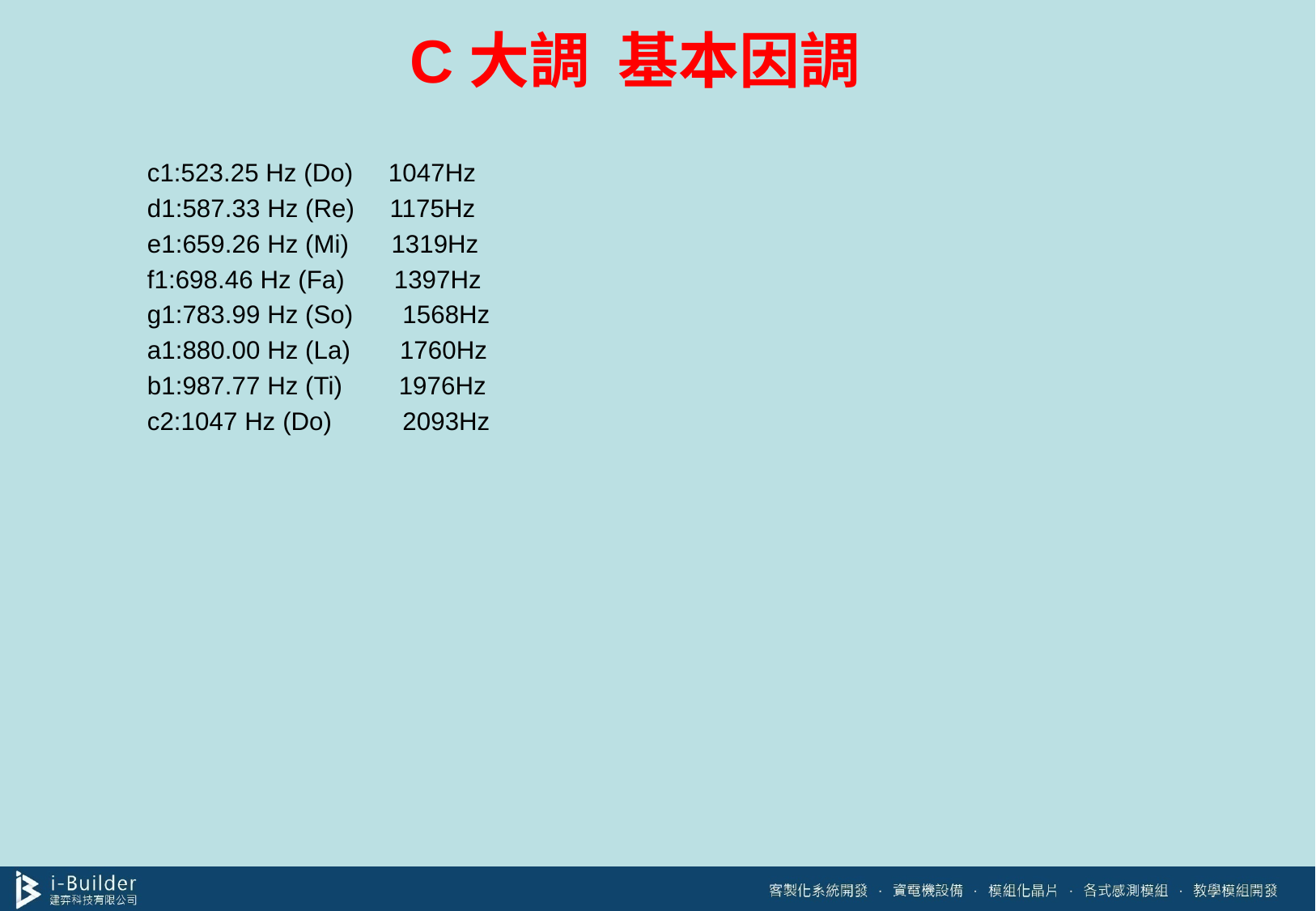

# C大調  基本因調
c1:523.25 Hz (Do)     1047Hz
d1:587.33 Hz (Re)     1175Hz
e1:659.26 Hz (Mi)      1319Hz
f1:698.46 Hz (Fa)       1397Hz
g1:783.99 Hz (So)       1568Hz
a1:880.00 Hz (La)       1760Hz
b1:987.77 Hz (Ti)        1976Hz
c2:1047 Hz (Do)          2093Hz